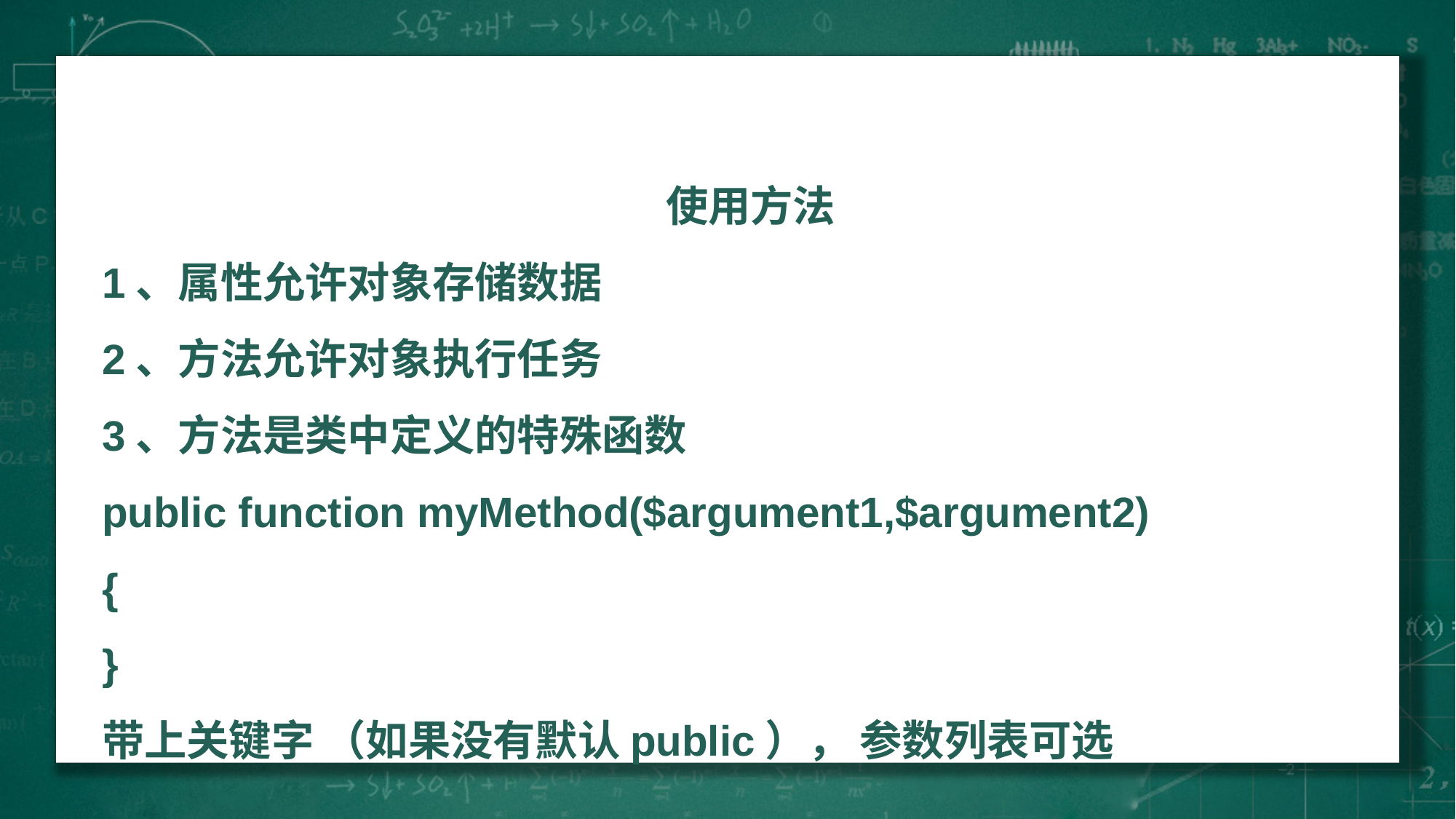

使用方法
1、属性允许对象存储数据
2、方法允许对象执行任务
3、方法是类中定义的特殊函数
public function myMethod($argument1,$argument2)
{
}
带上关键字 （如果没有默认public）， 参数列表可选